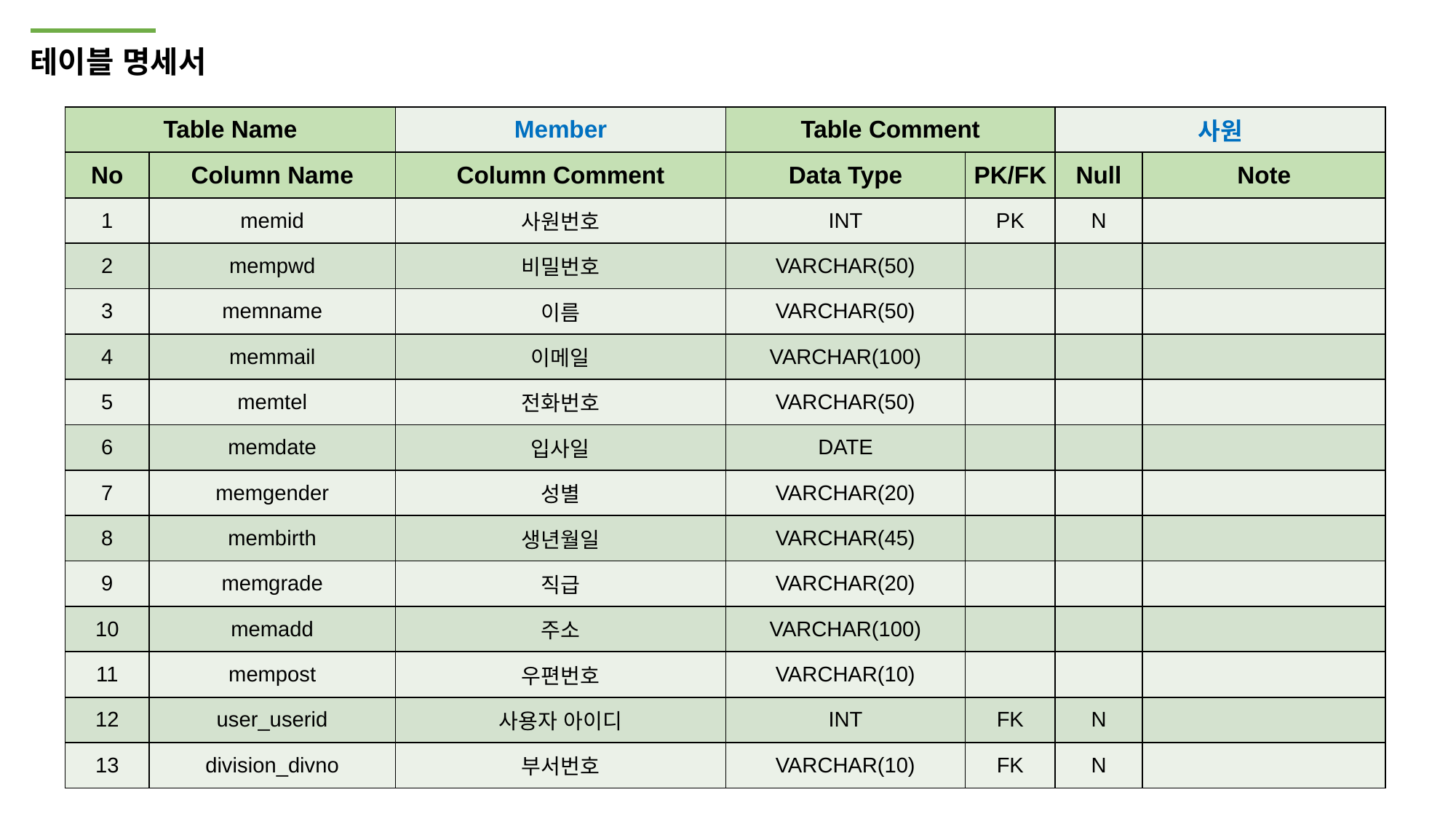

테이블 명세서
| Table Name |  | Member | Table Comment |  | 사원 |  |
| --- | --- | --- | --- | --- | --- | --- |
| No | Column Name | Column Comment | Data Type | PK/FK | Null | Note |
| 1 | memid | 사원번호 | INT | PK | N |  |
| 2 | mempwd | 비밀번호 | VARCHAR(50) |  |  |  |
| 3 | memname | 이름 | VARCHAR(50) |  |  |  |
| 4 | memmail | 이메일 | VARCHAR(100) |  |  |  |
| 5 | memtel | 전화번호 | VARCHAR(50) |  |  |  |
| 6 | memdate | 입사일 | DATE |  |  |  |
| 7 | memgender | 성별 | VARCHAR(20) |  |  |  |
| 8 | membirth | 생년월일 | VARCHAR(45) |  |  |  |
| 9 | memgrade | 직급 | VARCHAR(20) |  |  |  |
| 10 | memadd | 주소 | VARCHAR(100) |  |  |  |
| 11 | mempost | 우편번호 | VARCHAR(10) |  |  |  |
| 12 | user\_userid | 사용자 아이디 | INT | FK | N |  |
| 13 | division\_divno | 부서번호 | VARCHAR(10) | FK | N |  |